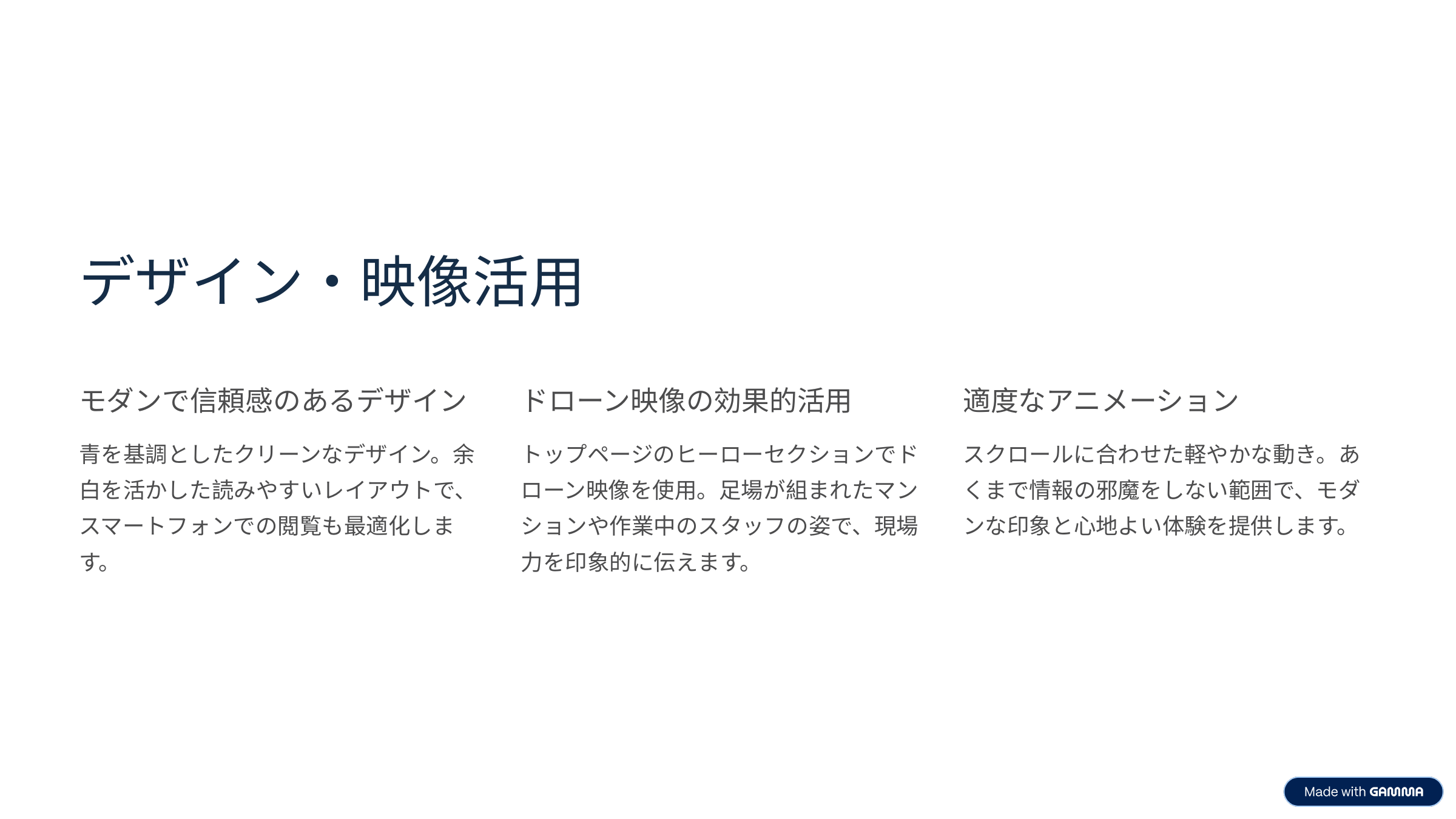

デザイン・映像活用
モダンで信頼感のあるデザイン
ドローン映像の効果的活用
適度なアニメーション
青を基調としたクリーンなデザイン。余白を活かした読みやすいレイアウトで、スマートフォンでの閲覧も最適化します。
トップページのヒーローセクションでドローン映像を使用。足場が組まれたマンションや作業中のスタッフの姿で、現場力を印象的に伝えます。
スクロールに合わせた軽やかな動き。あくまで情報の邪魔をしない範囲で、モダンな印象と心地よい体験を提供します。